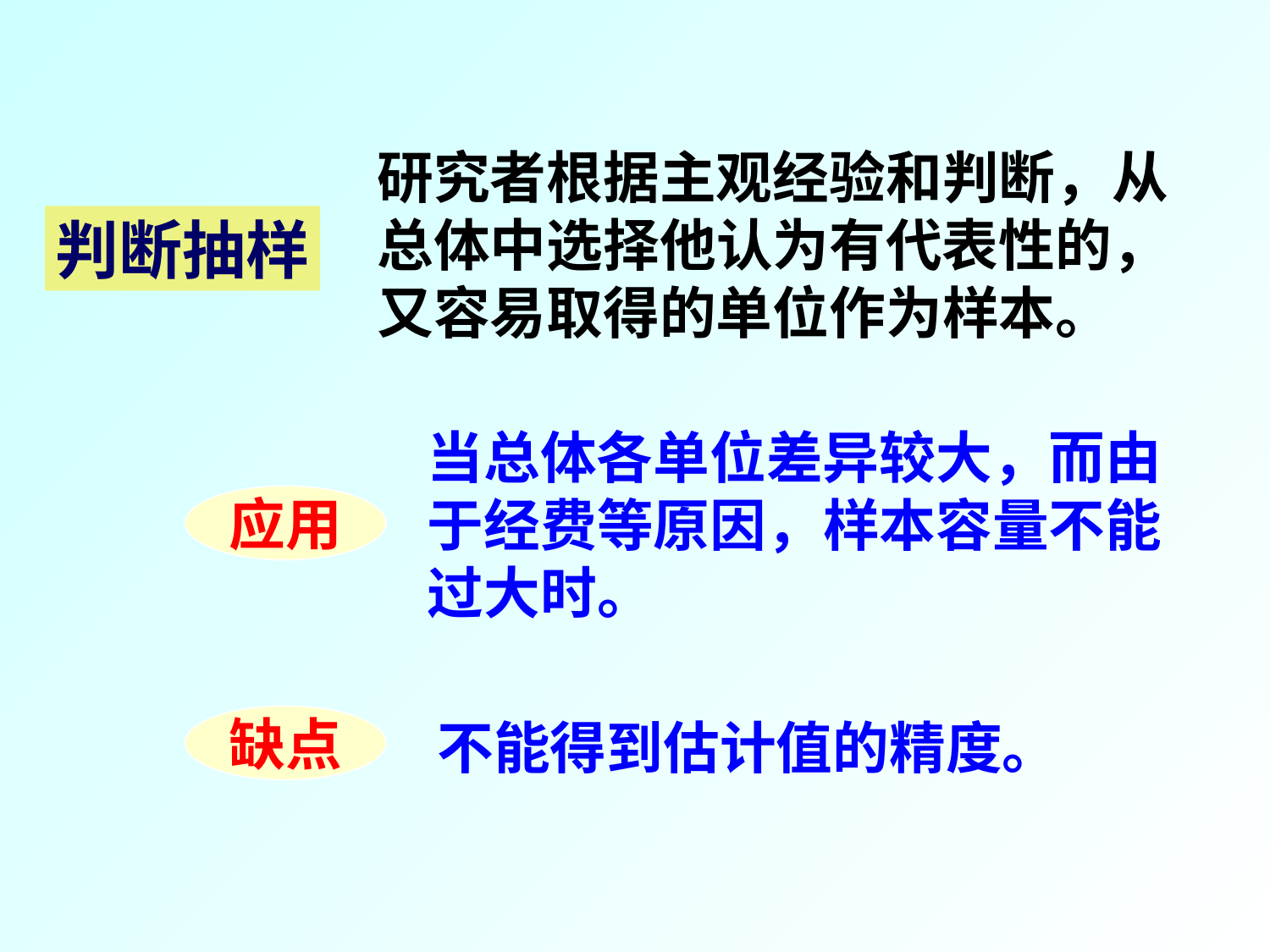

研究者根据主观经验和判断，从总体中选择他认为有代表性的，又容易取得的单位作为样本。
判断抽样
当总体各单位差异较大，而由于经费等原因，样本容量不能过大时。
应用
缺点
不能得到估计值的精度。